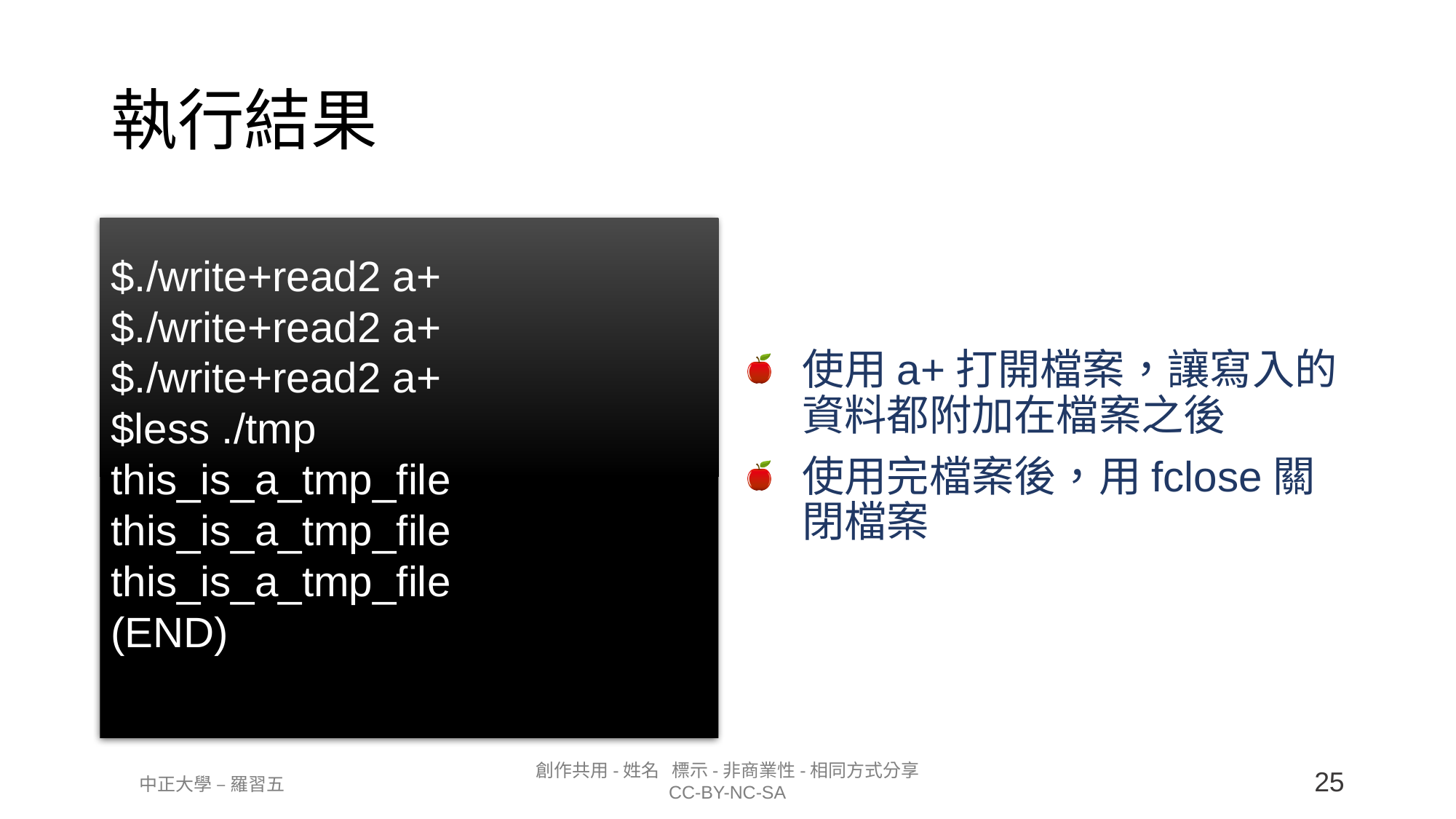

# 執行結果
$./write+read2 a+
$./write+read2 a+
$./write+read2 a+
$less ./tmp
this_is_a_tmp_file
this_is_a_tmp_file
this_is_a_tmp_file
(END)

使用a+打開檔案，讓寫入的資料都附加在檔案之後
使用完檔案後，用fclose關閉檔案